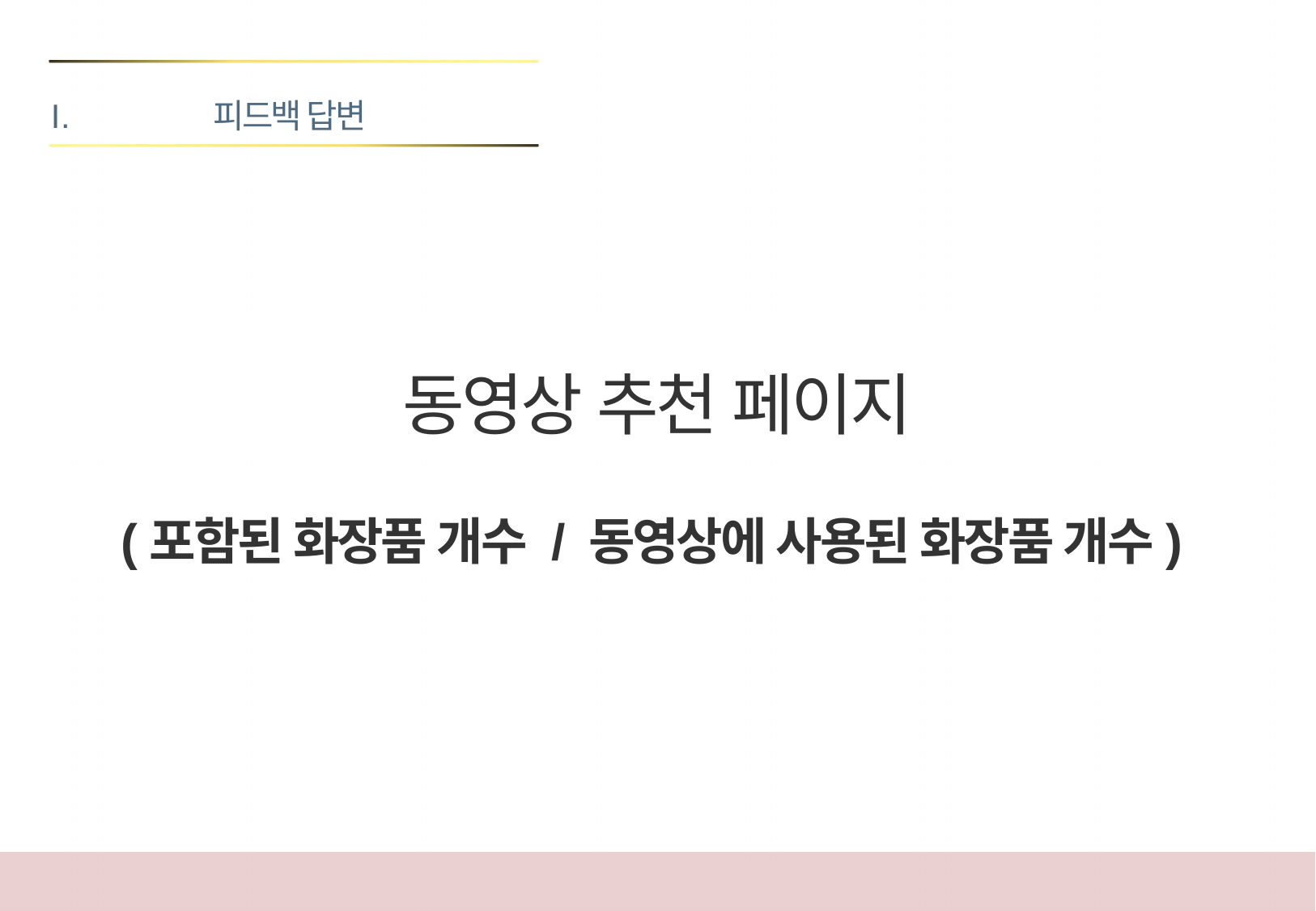

피드백 답변
동영상 추천 페이지
(포함된 화장품 개수 / 동영상에 사용된 화장품 개수)